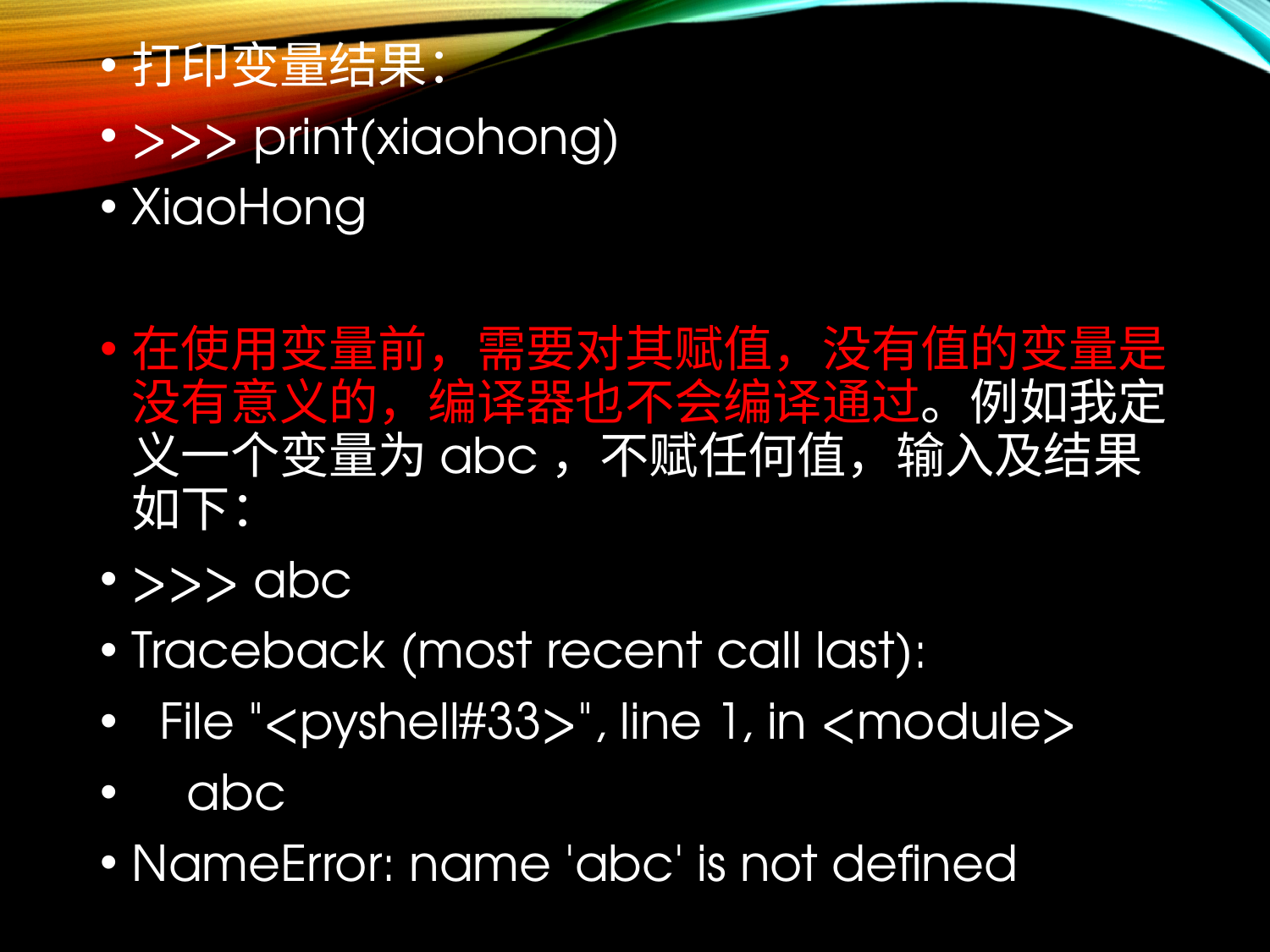

打印变量结果：
>>> print(xiaohong)
XiaoHong

在使用变量前，需要对其赋值，没有值的变量是没有意义的，编译器也不会编译通过。例如我定义一个变量为abc，不赋任何值，输入及结果如下：
>>> abc
Traceback (most recent call last):
  File "<pyshell#33>", line 1, in <module>
    abc
NameError: name 'abc' is not defined